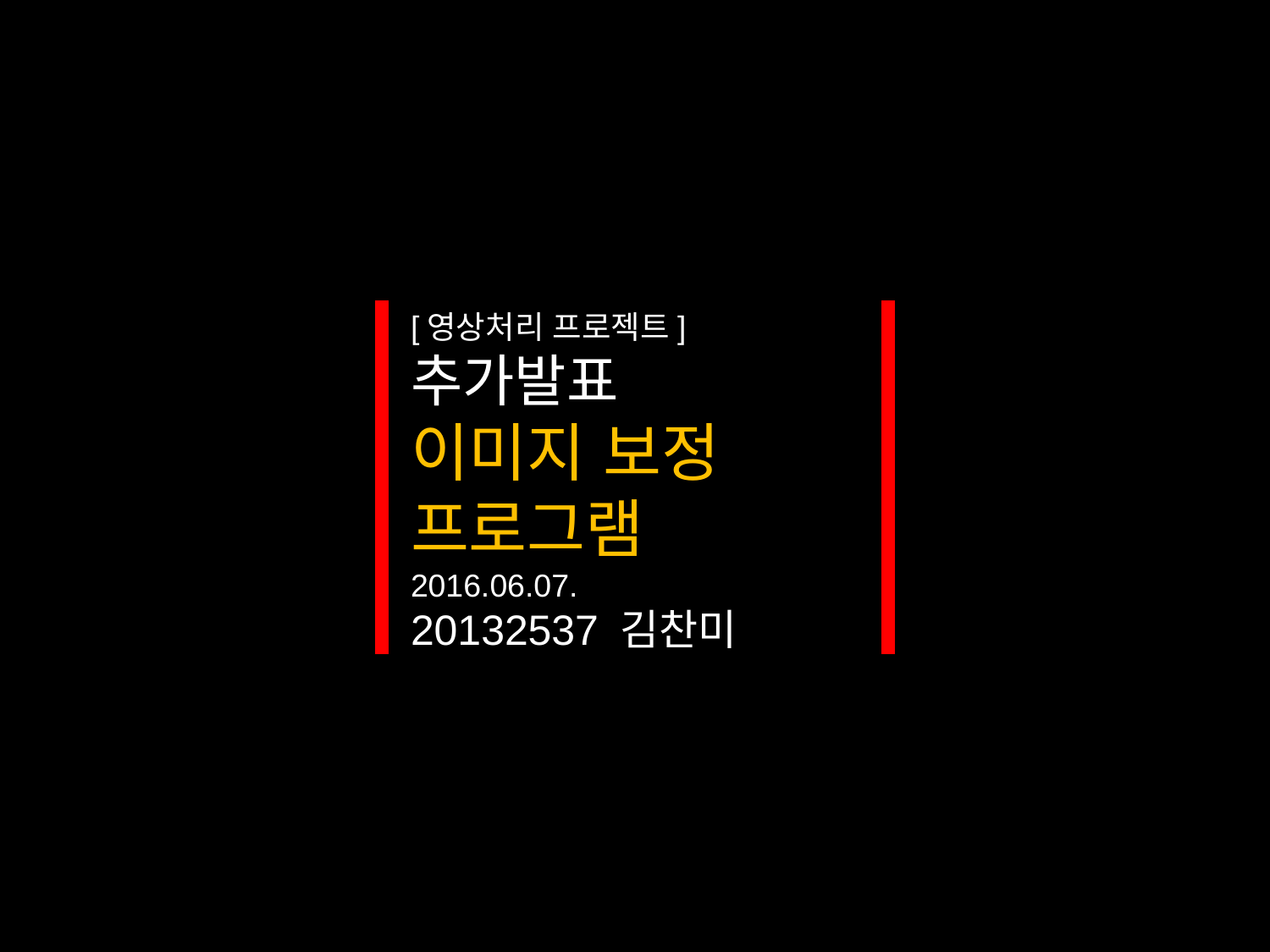

[영상처리 프로젝트]
추가발표
이미지 보정
프로그램
2016.06.07.
20132537 김찬미